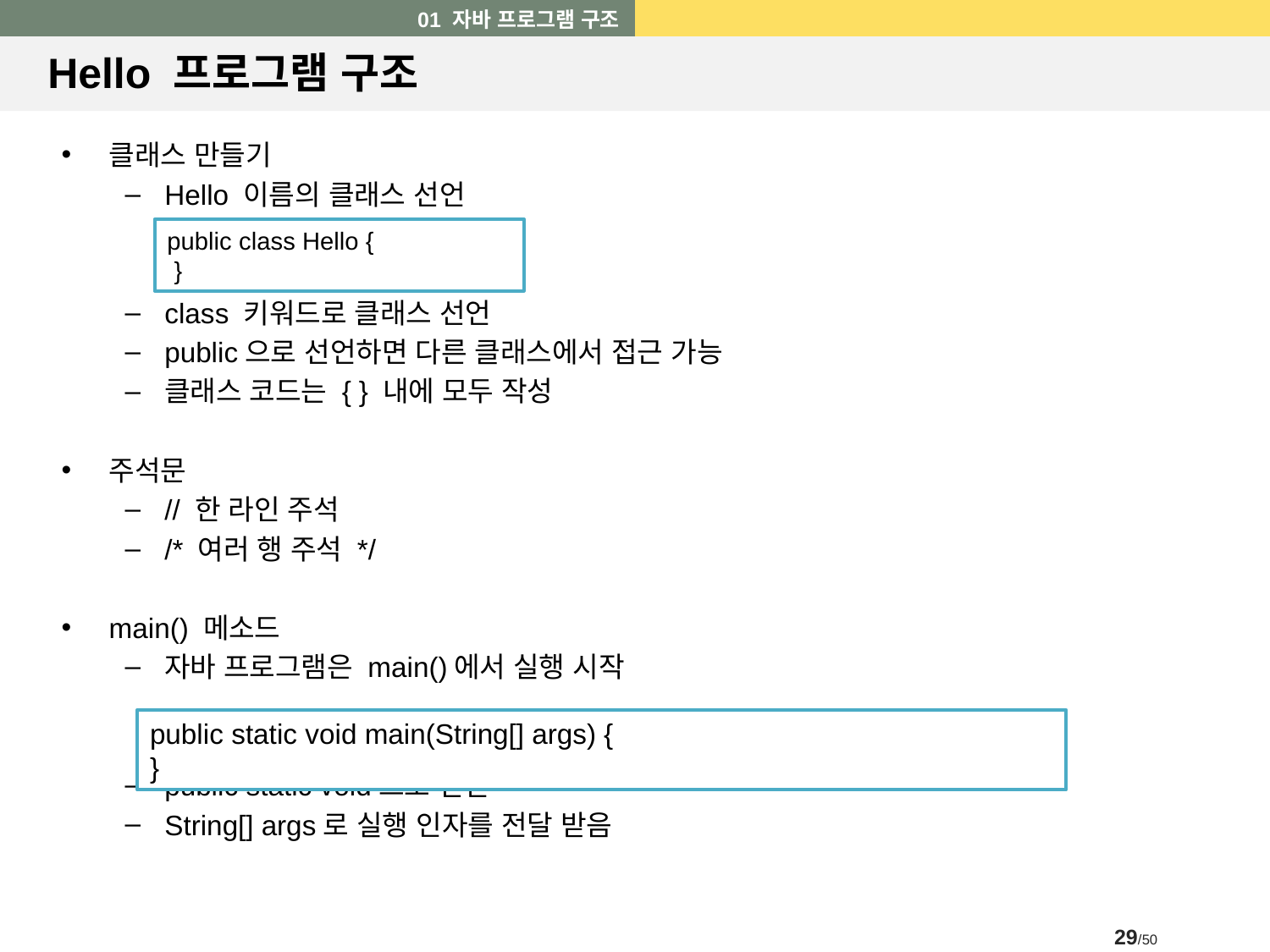

01 자바 프로그램 구조
# Hello 프로그램 구조
클래스 만들기
Hello 이름의 클래스 선언

class 키워드로 클래스 선언
public으로 선언하면 다른 클래스에서 접근 가능
클래스 코드는 { } 내에 모두 작성

주석문
// 한 라인 주석
/* 여러 행 주석 */

main() 메소드
자바 프로그램은 main()에서 실행 시작

public static void으로 선언
String[] args로 실행 인자를 전달 받음
public class Hello {
 }
public static void main(String[] args) {
}